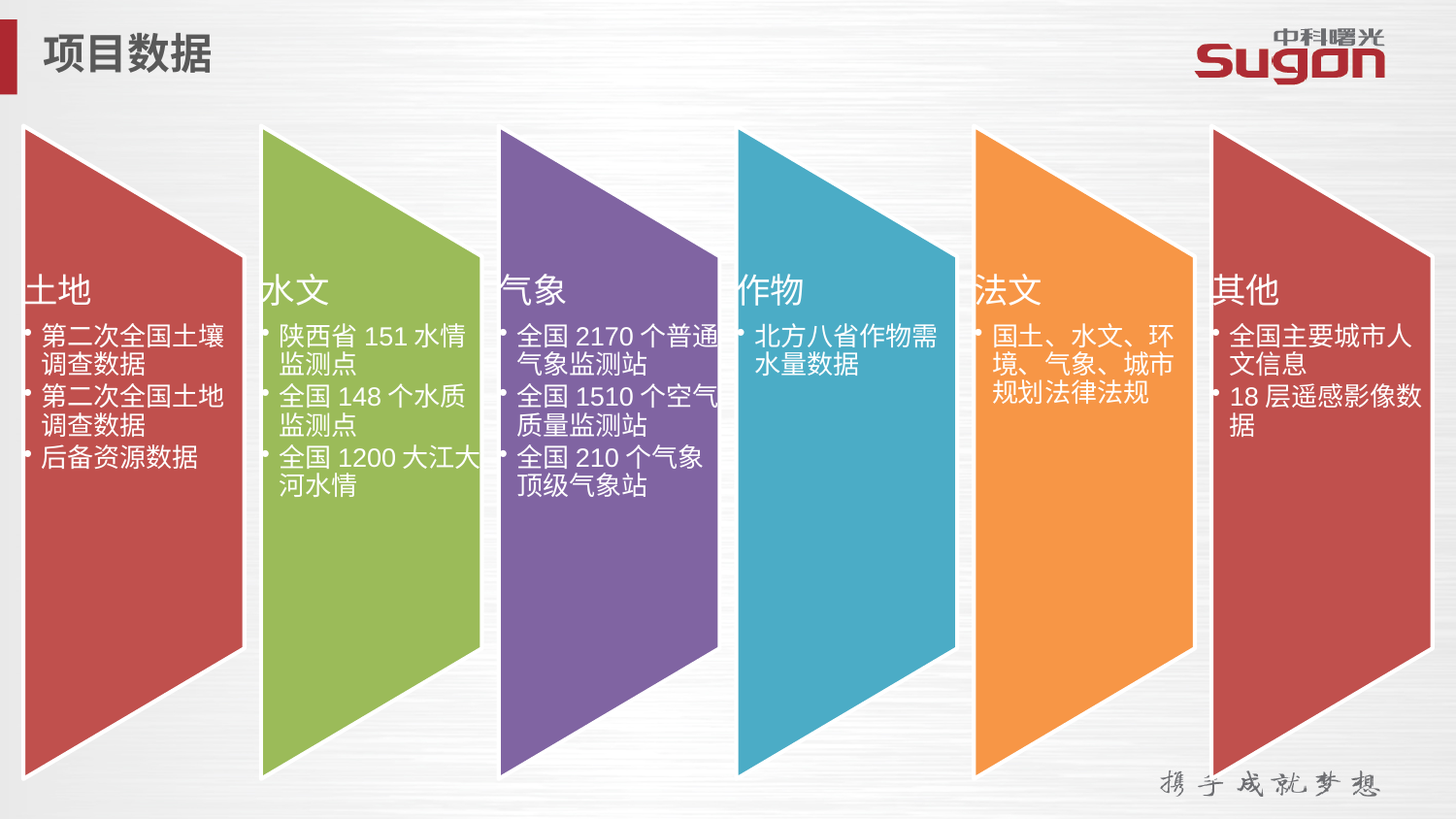

项目数据
土地
第二次全国土壤调查数据
第二次全国土地调查数据
后备资源数据
水文
陕西省151水情监测点
全国148个水质监测点
全国1200大江大河水情
气象
全国2170个普通气象监测站
全国1510个空气质量监测站
全国210个气象顶级气象站
作物
北方八省作物需水量数据
法文
国土、水文、环境、气象、城市规划法律法规
其他
全国主要城市人文信息
18层遥感影像数据